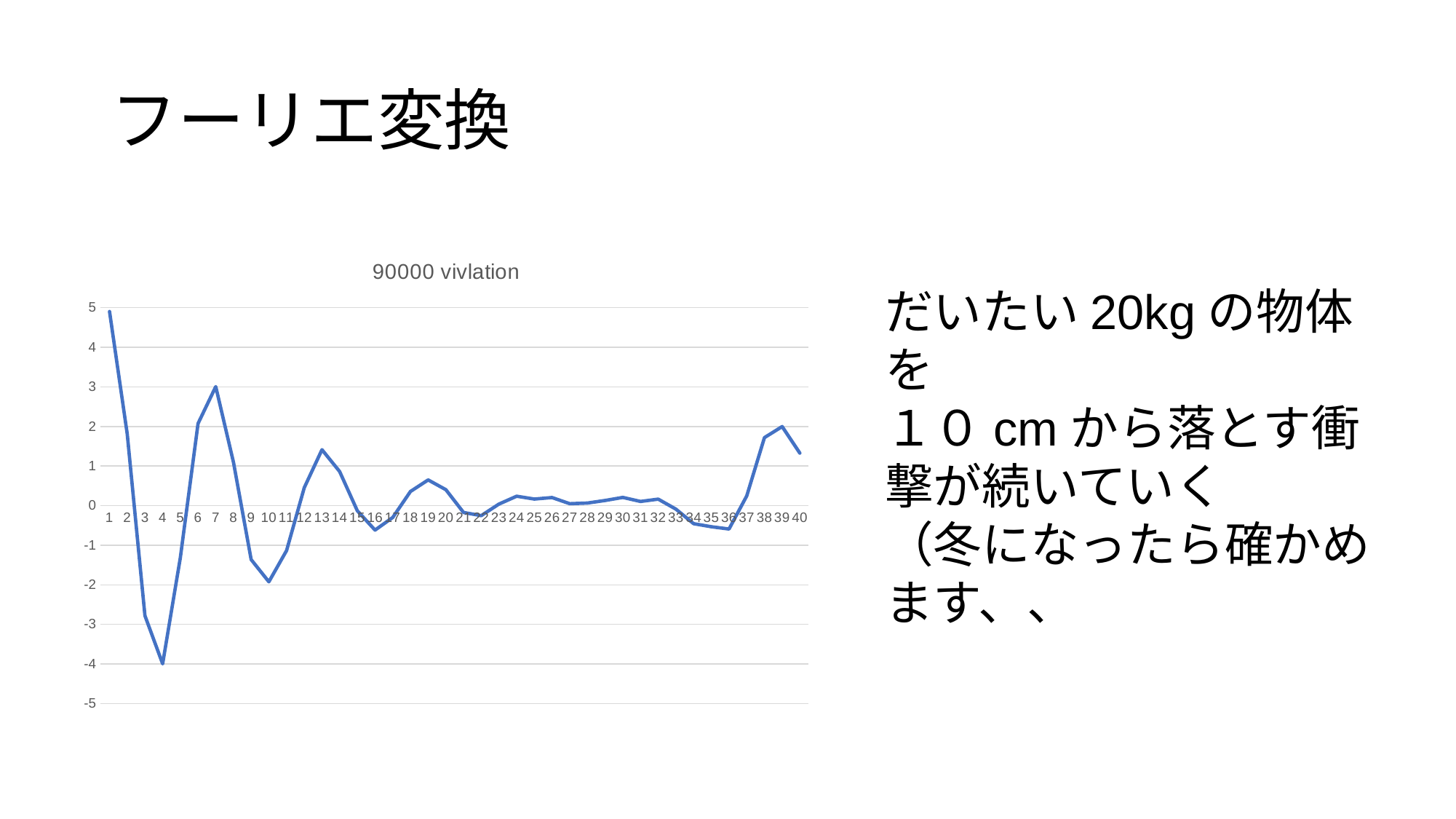

# フーリエ変換

### Chart: 90000 vivlation

| Category |  |
|---|---|
だいたい20kgの物体を
１０cmから落とす衝撃が続いていく
（冬になったら確かめます、、